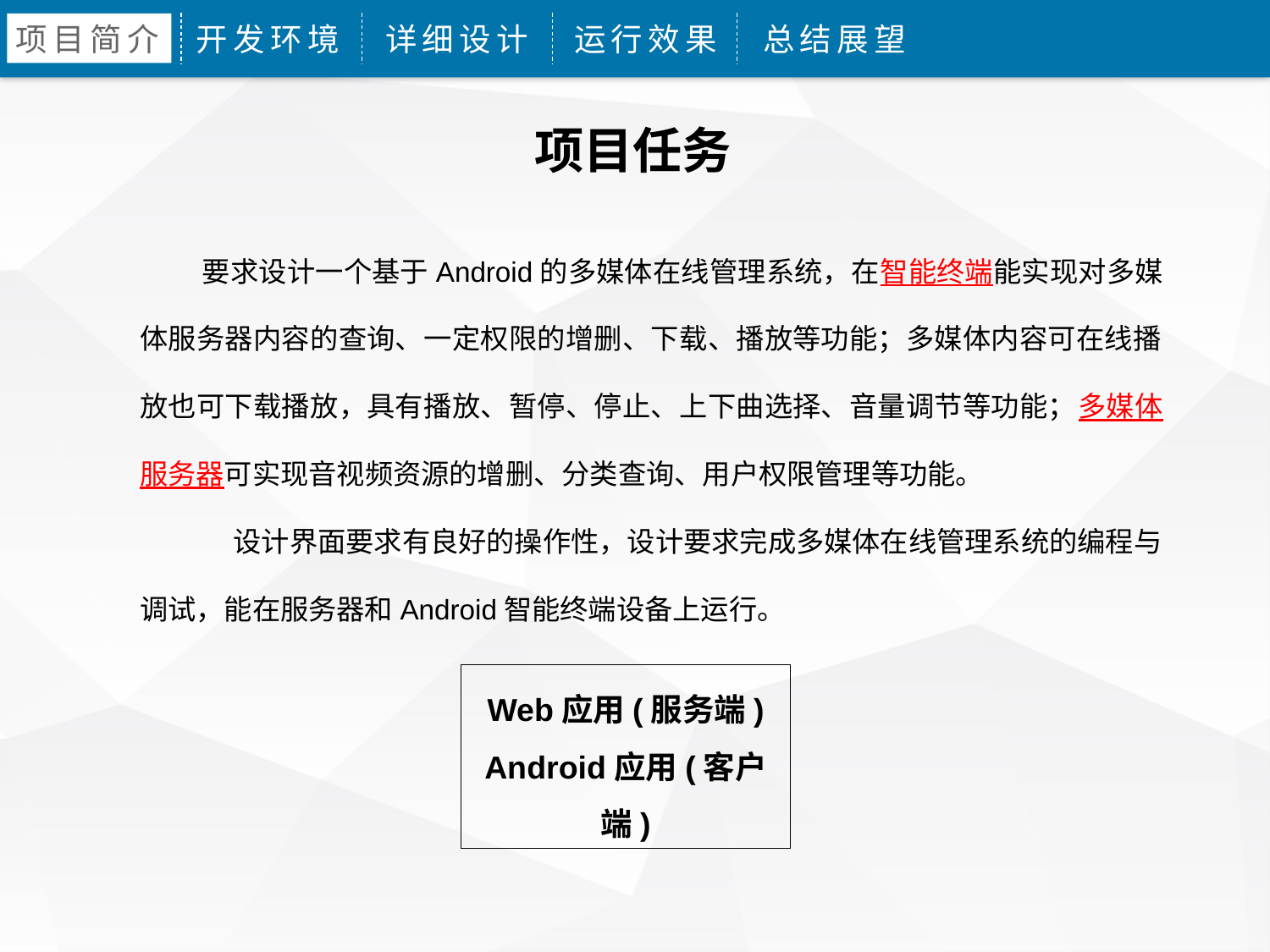

项目简介
开发环境
详细设计
运行效果
总结展望

项目任务
  要求设计一个基于Android的多媒体在线管理系统，在智能终端能实现对多媒体服务器内容的查询、一定权限的增删、下载、播放等功能；多媒体内容可在线播放也可下载播放，具有播放、暂停、停止、上下曲选择、音量调节等功能；多媒体服务器可实现音视频资源的增删、分类查询、用户权限管理等功能。
       设计界面要求有良好的操作性，设计要求完成多媒体在线管理系统的编程与调试，能在服务器和Android智能终端设备上运行。
Web应用(服务端)
Android应用(客户端)